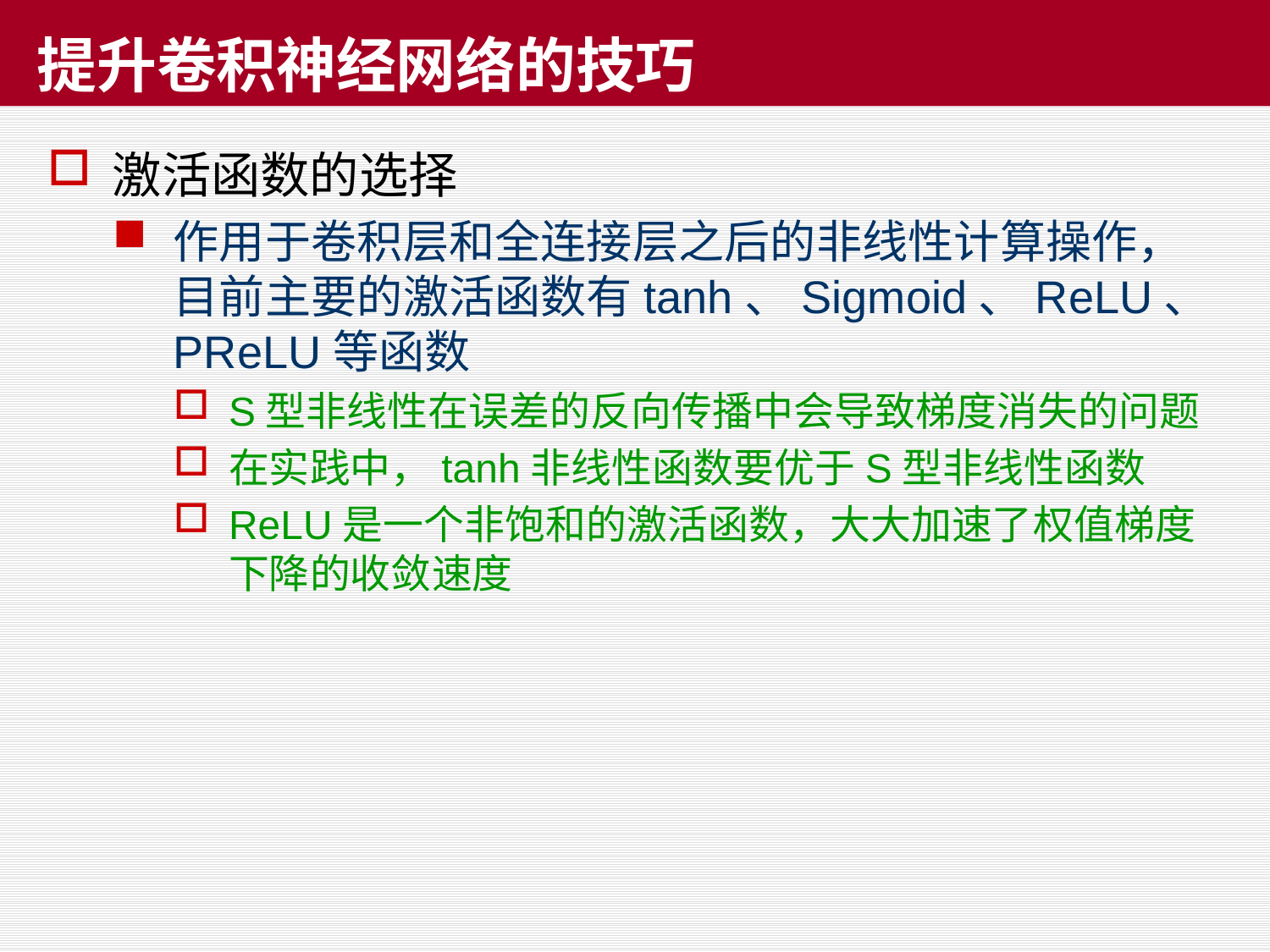

# 提升卷积神经网络的技巧
激活函数的选择
作用于卷积层和全连接层之后的非线性计算操作，目前主要的激活函数有tanh、Sigmoid、ReLU、PReLU等函数
S型非线性在误差的反向传播中会导致梯度消失的问题
在实践中，tanh非线性函数要优于S型非线性函数
ReLU是一个非饱和的激活函数，大大加速了权值梯度下降的收敛速度